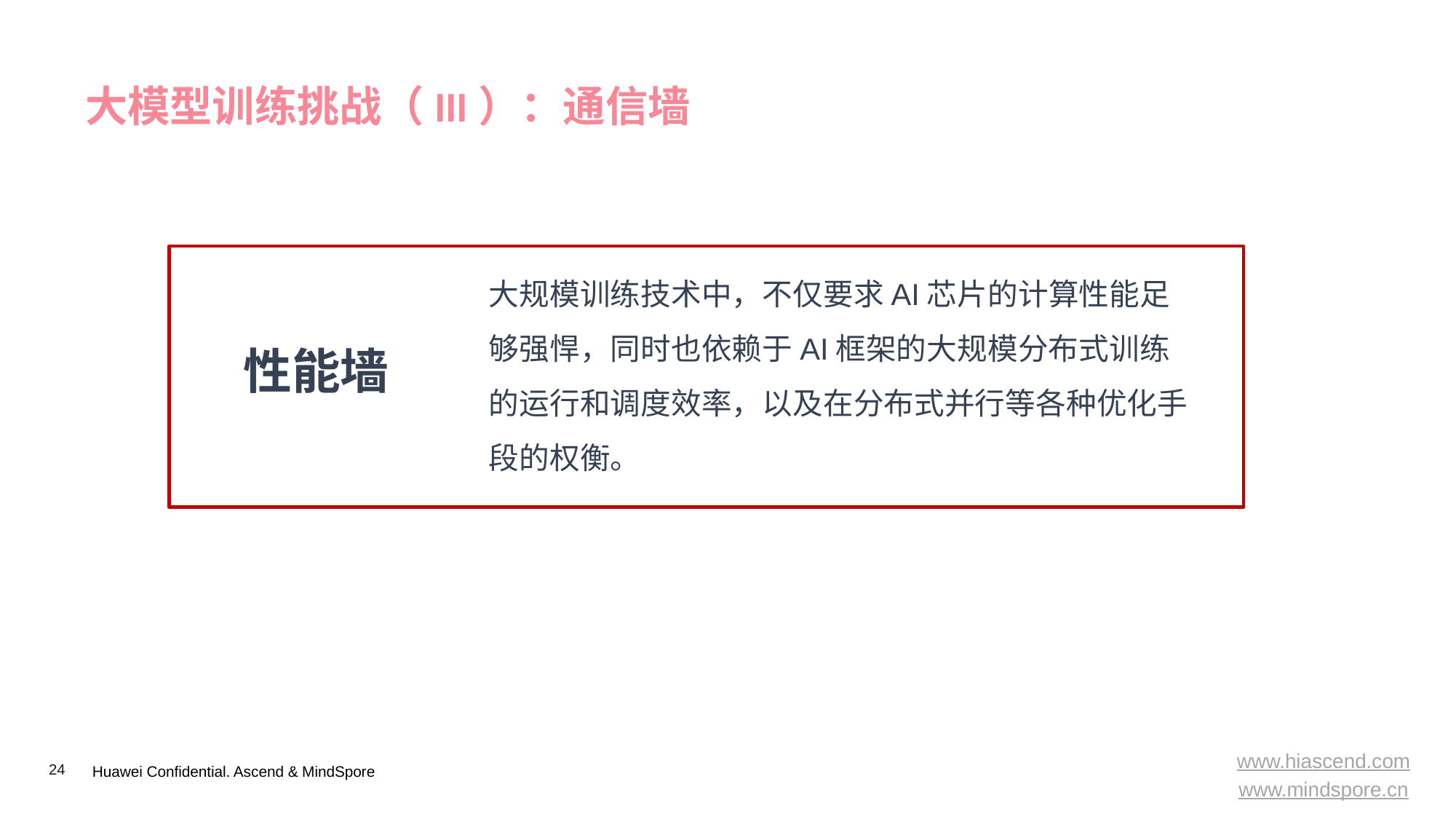

# 大模型训练挑战（III）：通信墙

大规模训练技术中，不仅要求AI芯片的计算性能足够强悍，同时也依赖于AI框架的大规模分布式训练的运行和调度效率，以及在分布式并行等各种优化手段的权衡。
性能墙